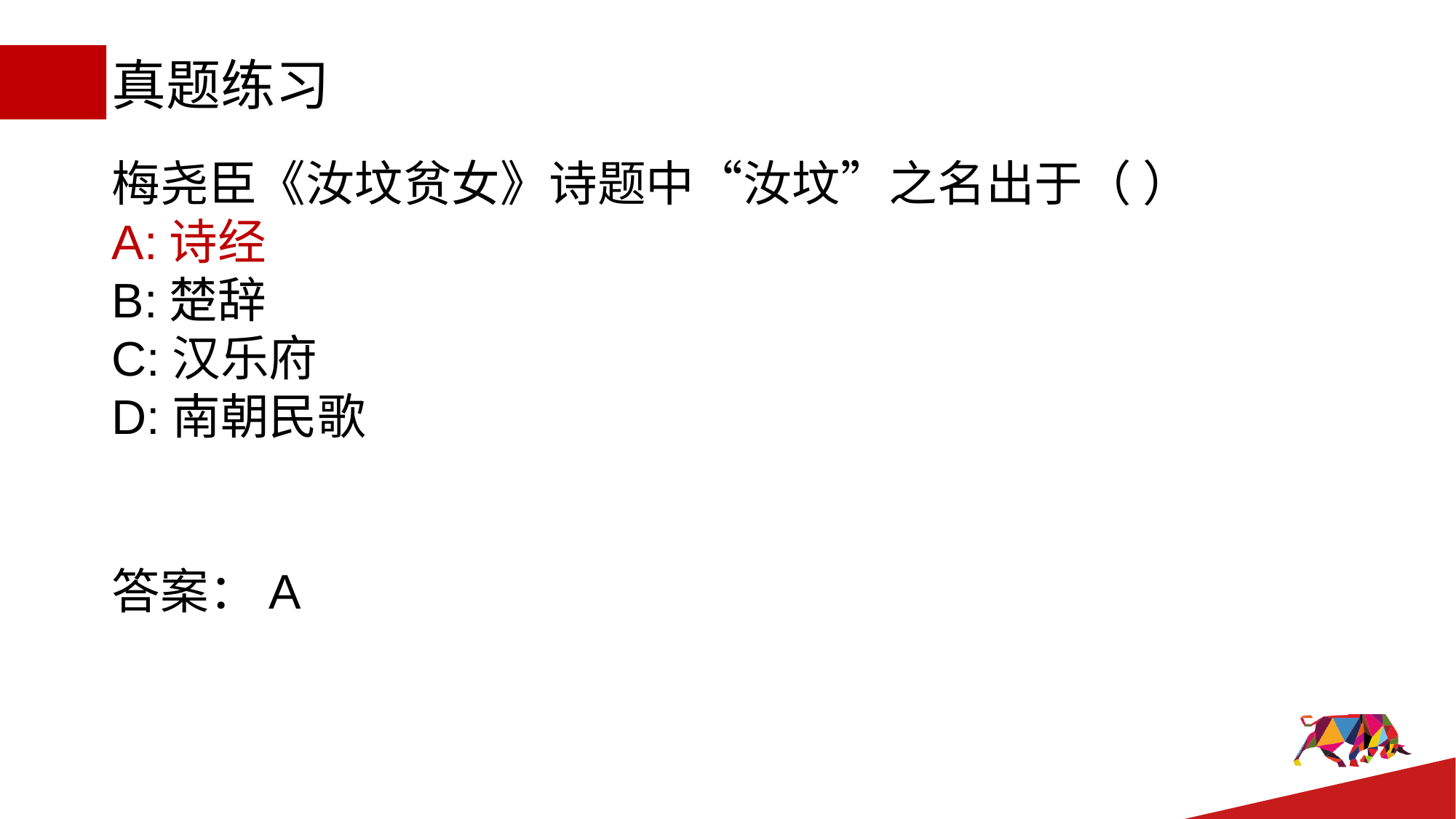

# 真题练习
梅尧臣《汝坟贫女》诗题中“汝坟”之名出于（ ）
A:诗经
B:楚辞
C:汉乐府
D:南朝民歌

答案：A